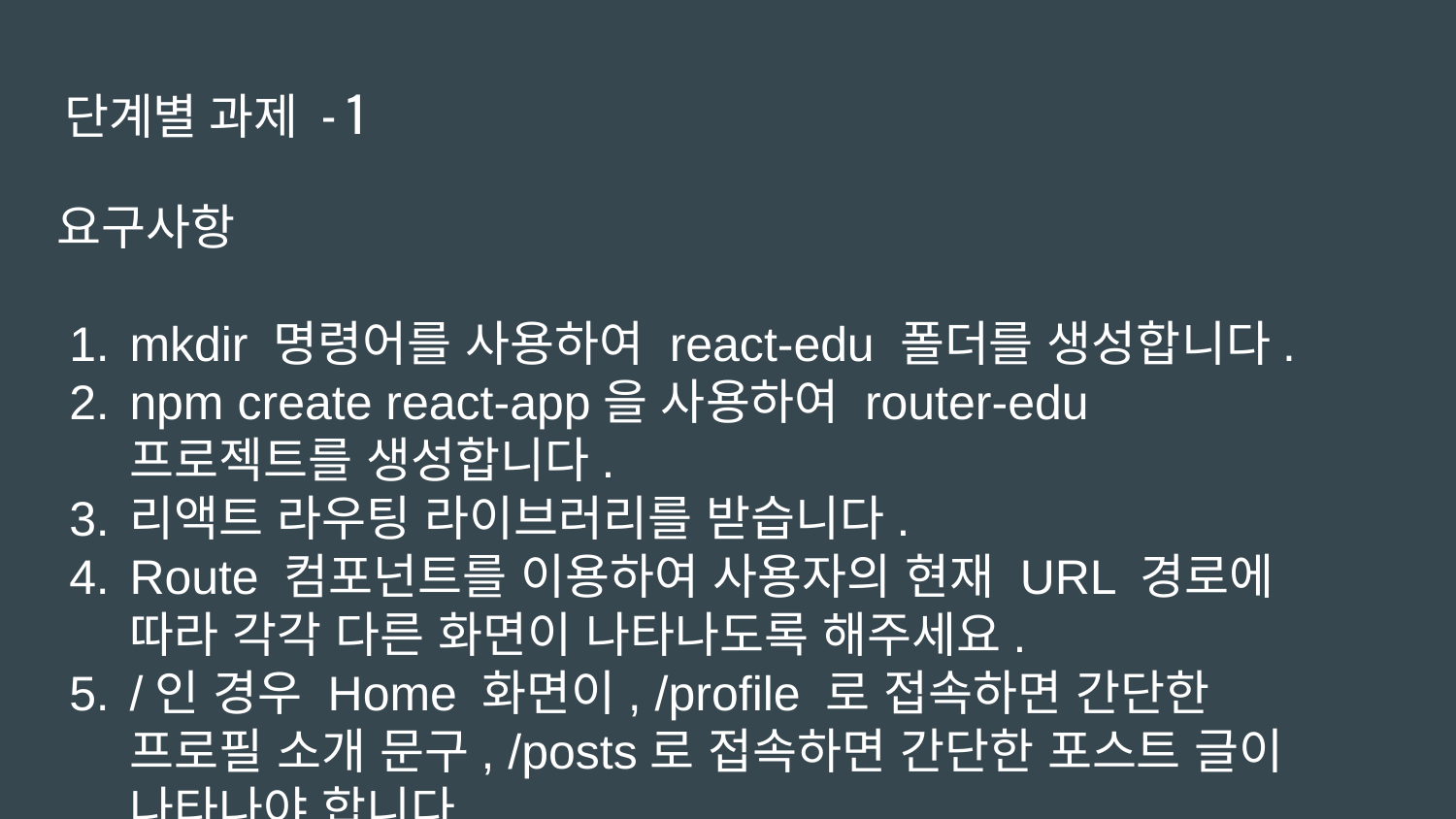

# 단계별 과제 - 1
요구사항

mkdir 명령어를 사용하여 react-edu 폴더를 생성합니다.
npm create react-app을 사용하여 router-edu 프로젝트를 생성합니다.
리액트 라우팅 라이브러리를 받습니다.
Route 컴포넌트를 이용하여 사용자의 현재 URL 경로에 따라 각각 다른 화면이 나타나도록 해주세요.
/인 경우 Home 화면이, /profile 로 접속하면 간단한 프로필 소개 문구, /posts로 접속하면 간단한 포스트 글이 나타나야 합니다.